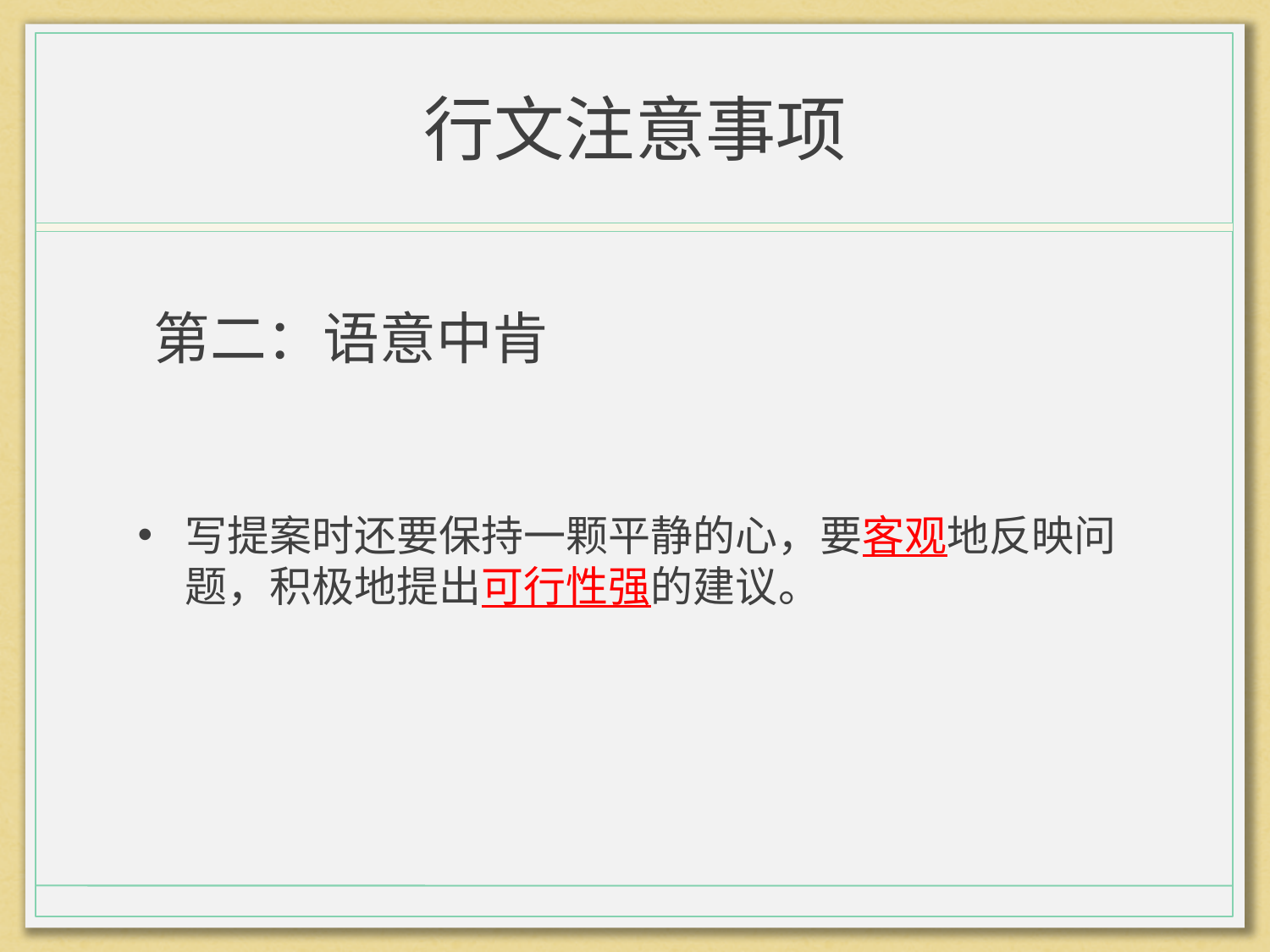

# 行文注意事项
第二：语意中肯

写提案时还要保持一颗平静的心，要客观地反映问题，积极地提出可行性强的建议。